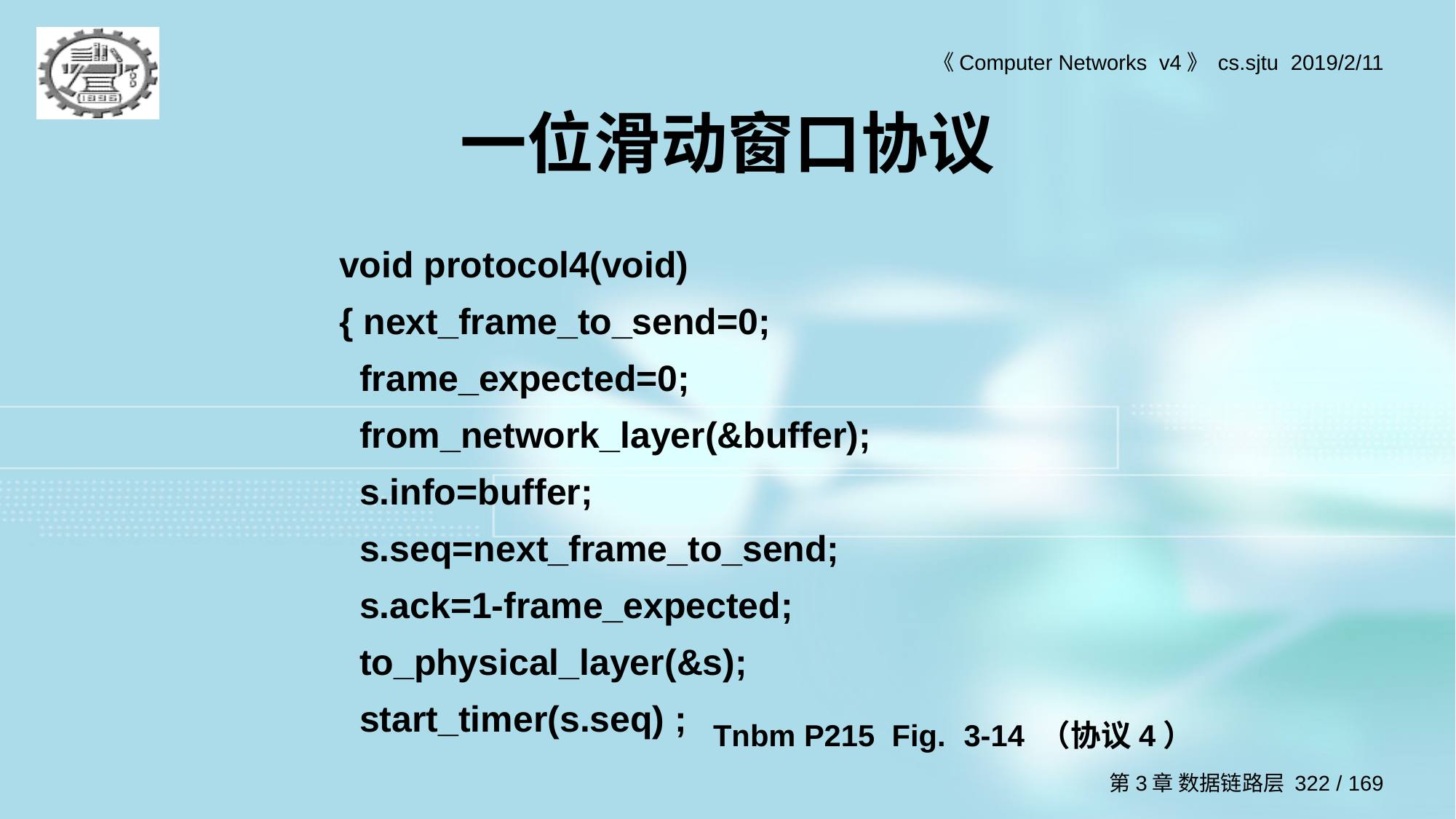

# 一位滑动窗口协议
void protocol4(void)
{ next_frame_to_send=0;
  frame_expected=0;
  from_network_layer(&buffer);
  s.info=buffer;
  s.seq=next_frame_to_send;
  s.ack=1-frame_expected;
  to_physical_layer(&s);
  start_timer(s.seq) ;
Tnbm P215  Fig. 3-14 （协议4）